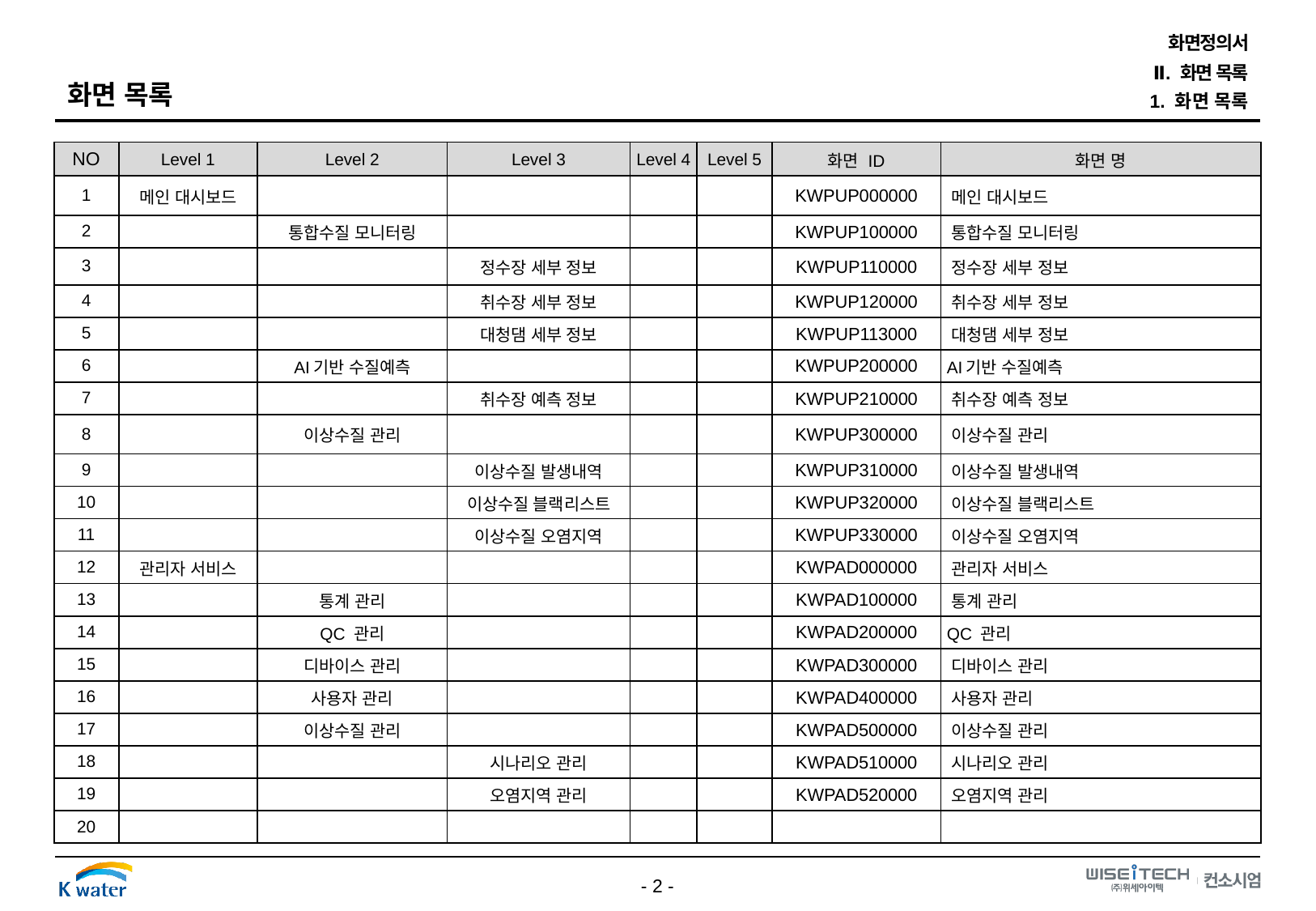

화면정의서
Ⅱ. 화면 목록
화면 목록
1. 화면 목록
| NO | Level 1 | Level 2 | Level 3 | Level 4 | Level 5 | 화면 ID | 화면 명 |
| --- | --- | --- | --- | --- | --- | --- | --- |
| 1 | 메인 대시보드 |  |  |  |  | KWPUP000000 | 메인 대시보드 |
| 2 |  | 통합수질 모니터링 |  |  |  | KWPUP100000 | 통합수질 모니터링 |
| 3 |  |  | 정수장 세부 정보 |  |  | KWPUP110000 | 정수장 세부 정보 |
| 4 |  |  | 취수장 세부 정보 |  |  | KWPUP120000 | 취수장 세부 정보 |
| 5 |  |  | 대청댐 세부 정보 |  |  | KWPUP113000 | 대청댐 세부 정보 |
| 6 |  | AI기반 수질예측 |  |  |  | KWPUP200000 | AI기반 수질예측 |
| 7 |  |  | 취수장 예측 정보 |  |  | KWPUP210000 | 취수장 예측 정보 |
| 8 |  | 이상수질 관리 |  |  |  | KWPUP300000 | 이상수질 관리 |
| 9 |  |  | 이상수질 발생내역 |  |  | KWPUP310000 | 이상수질 발생내역 |
| 10 |  |  | 이상수질 블랙리스트 |  |  | KWPUP320000 | 이상수질 블랙리스트 |
| 11 |  |  | 이상수질 오염지역 |  |  | KWPUP330000 | 이상수질 오염지역 |
| 12 | 관리자 서비스 |  |  |  |  | KWPAD000000 | 관리자 서비스 |
| 13 |  | 통계 관리 |  |  |  | KWPAD100000 | 통계 관리 |
| 14 |  | QC 관리 |  |  |  | KWPAD200000 | QC 관리 |
| 15 |  | 디바이스 관리 |  |  |  | KWPAD300000 | 디바이스 관리 |
| 16 |  | 사용자 관리 |  |  |  | KWPAD400000 | 사용자 관리 |
| 17 |  | 이상수질 관리 |  |  |  | KWPAD500000 | 이상수질 관리 |
| 18 |  |  | 시나리오 관리 |  |  | KWPAD510000 | 시나리오 관리 |
| 19 |  |  | 오염지역 관리 |  |  | KWPAD520000 | 오염지역 관리 |
| 20 |  |  |  |  |  |  |  |